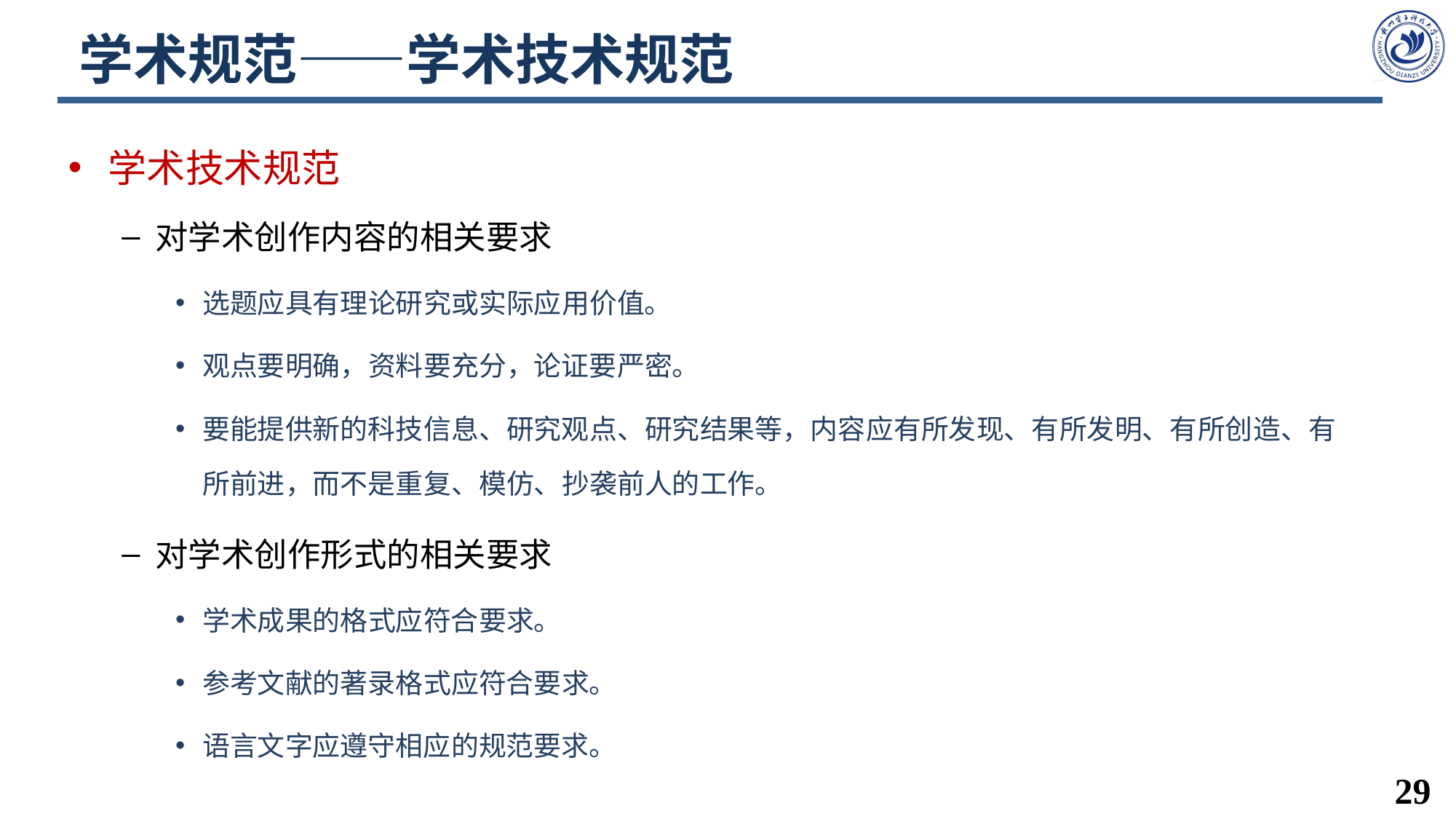

# 学术规范——学术技术规范
学术技术规范
对学术创作内容的相关要求
选题应具有理论研究或实际应用价值。
观点要明确，资料要充分，论证要严密。
要能提供新的科技信息、研究观点、研究结果等，内容应有所发现、有所发明、有所创造、有所前进，而不是重复、模仿、抄袭前人的工作。
对学术创作形式的相关要求
学术成果的格式应符合要求。
参考文献的著录格式应符合要求。
语言文字应遵守相应的规范要求。
29